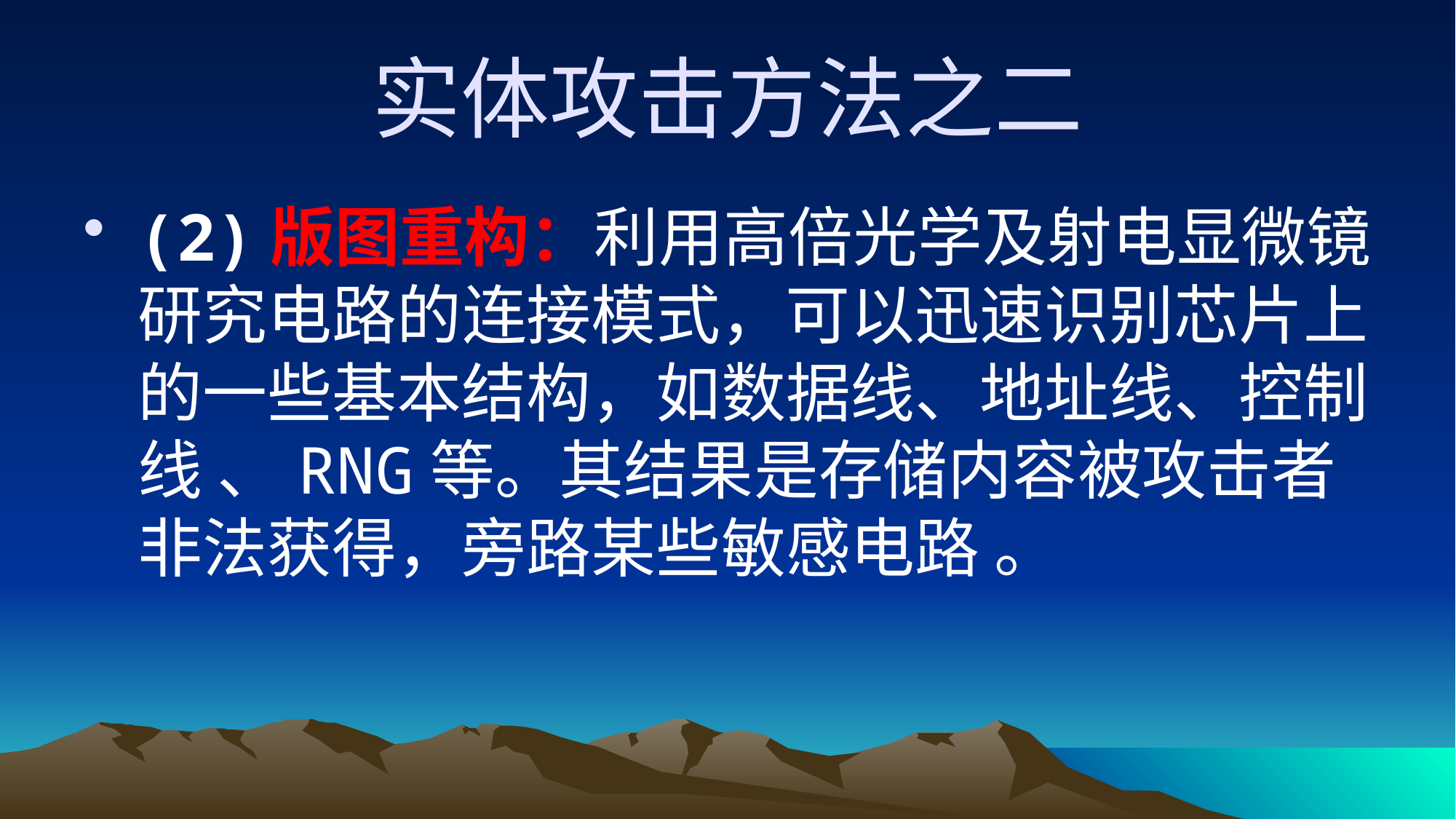

# 实体攻击方法之二
(2)版图重构：利用高倍光学及射电显微镜研究电路的连接模式，可以迅速识别芯片上的一些基本结构，如数据线、地址线、控制线 、RNG等。其结果是存储内容被攻击者非法获得，旁路某些敏感电路 。